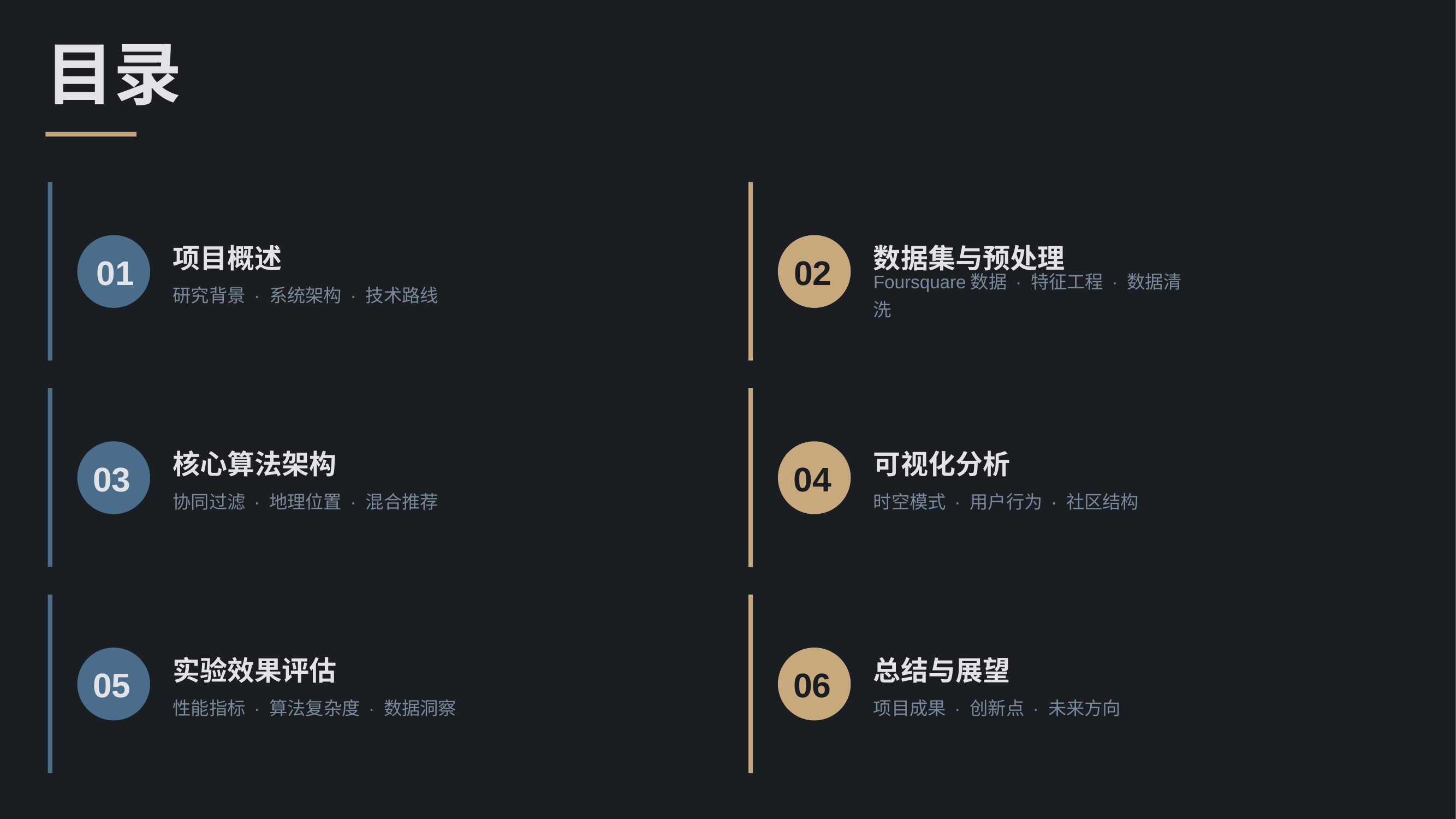

目录

项目概述
数据集与预处理
01
02
研究背景 · 系统架构 · 技术路线
Foursquare数据 · 特征工程 · 数据清洗

核心算法架构
可视化分析
03
04
协同过滤 · 地理位置 · 混合推荐
时空模式 · 用户行为 · 社区结构

实验效果评估
总结与展望
05
06
性能指标 · 算法复杂度 · 数据洞察
项目成果 · 创新点 · 未来方向